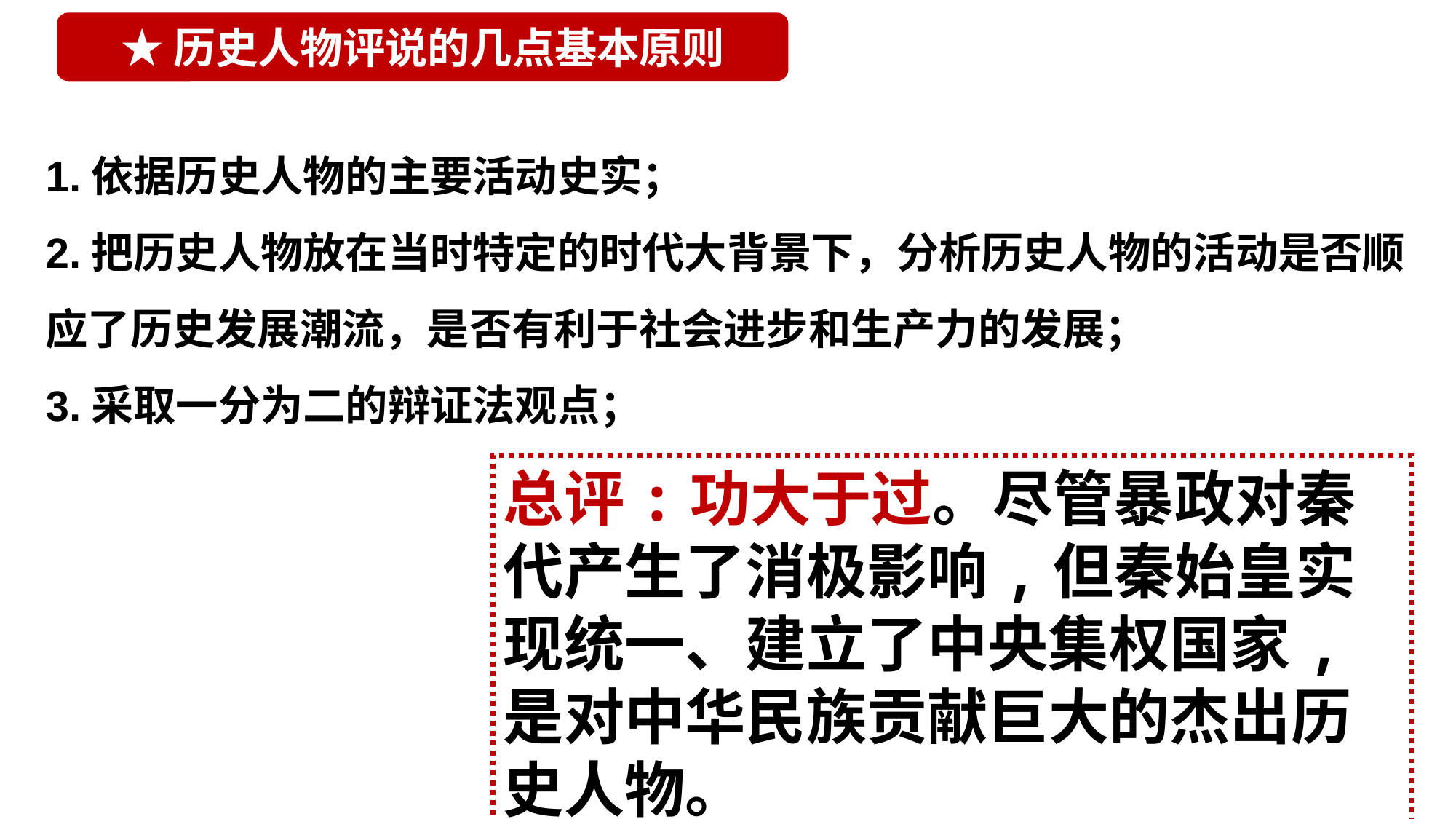

★历史人物评说的几点基本原则
1.依据历史人物的主要活动史实；
2.把历史人物放在当时特定的时代大背景下，分析历史人物的活动是否顺应了历史发展潮流，是否有利于社会进步和生产力的发展；
3.采取一分为二的辩证法观点；
总评:功大于过。尽管暴政对秦代产生了消极影响,但秦始皇实现统一、建立了中央集权国家,是对中华民族贡献巨大的杰出历史人物。